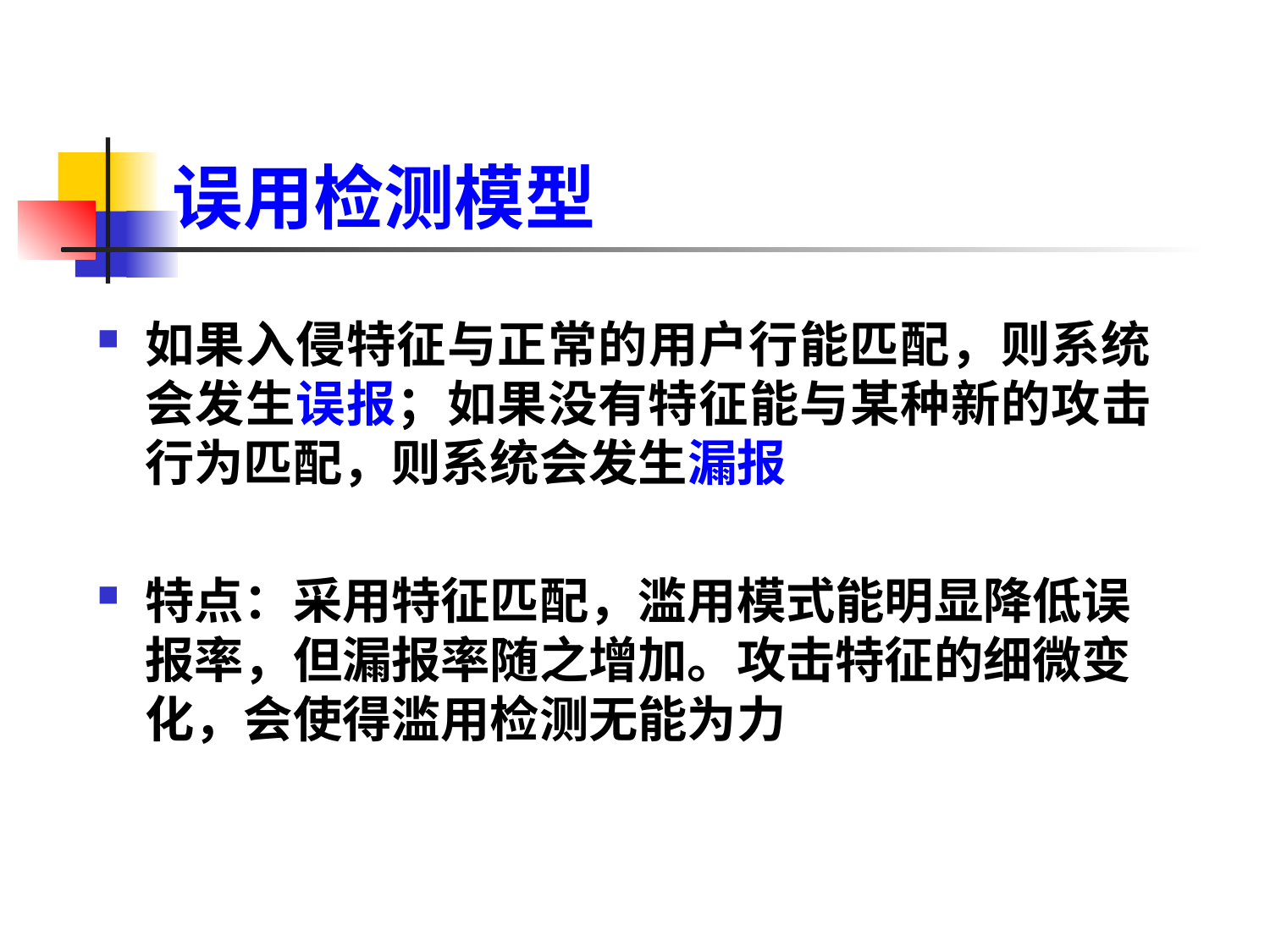

# 误用检测模型
如果入侵特征与正常的用户行能匹配，则系统会发生误报；如果没有特征能与某种新的攻击行为匹配，则系统会发生漏报

特点：采用特征匹配，滥用模式能明显降低误报率，但漏报率随之增加。攻击特征的细微变化，会使得滥用检测无能为力